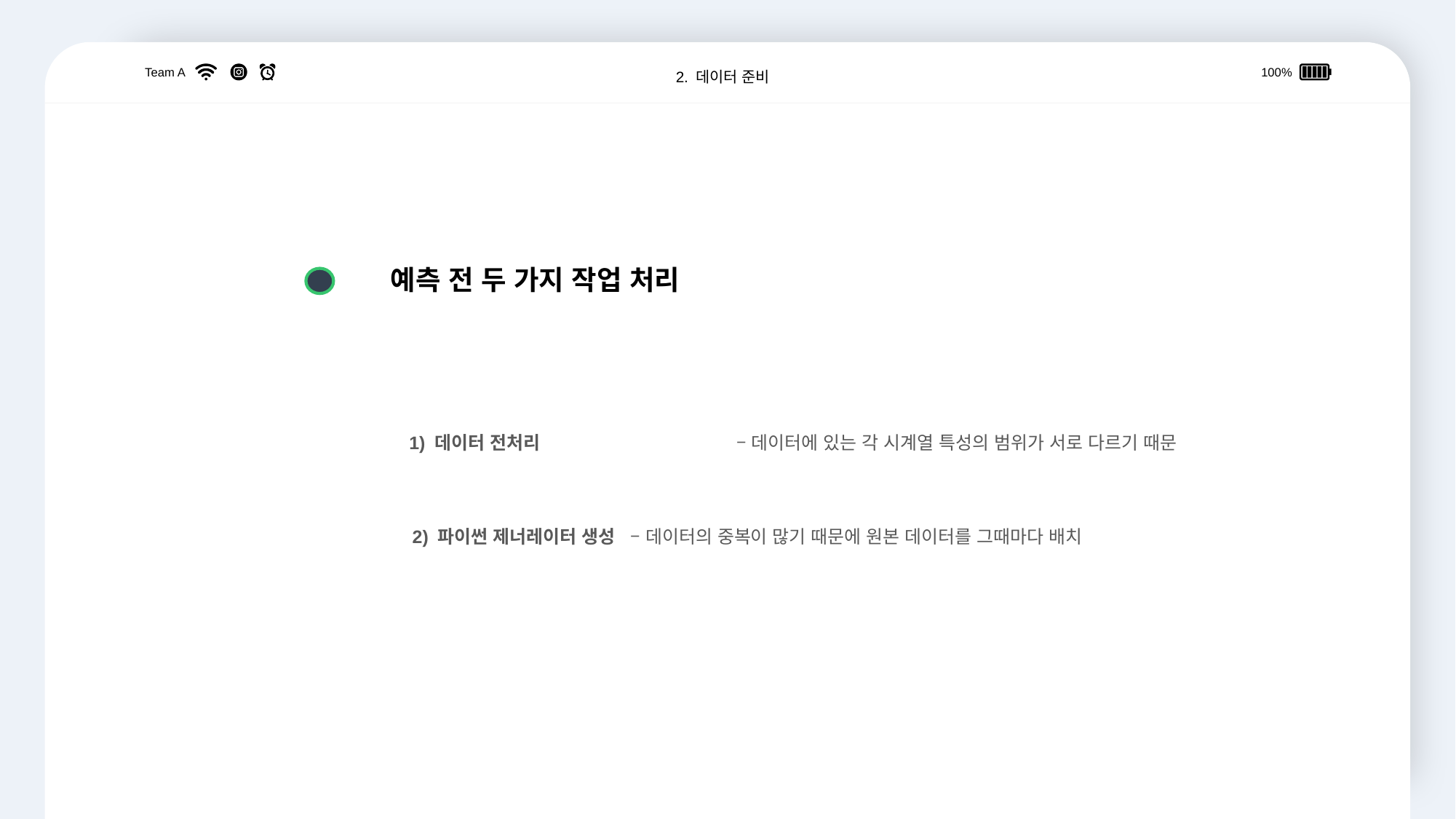

Team A
100%

2. 데이터 준비

예측 전 두 가지 작업 처리

1) 데이터 전처리 		– 데이터에 있는 각 시계열 특성의 범위가 서로 다르기 때문

2) 파이썬 제너레이터 생성 	– 데이터의 중복이 많기 때문에 원본 데이터를 그때마다 배치